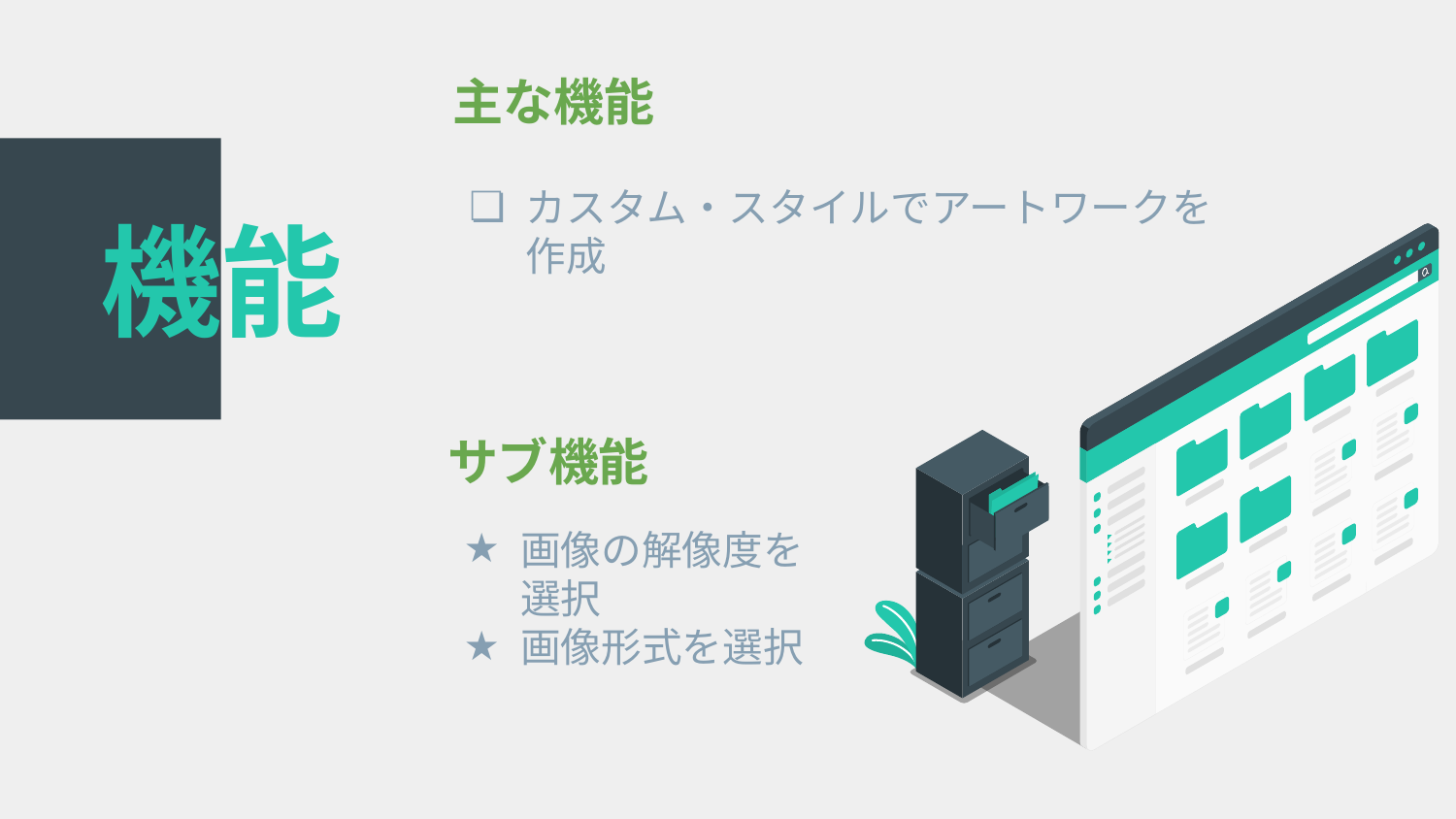

主な機能
カスタム・スタイルでアートワークを作成
# 機能

サブ機能
画像の解像度を選択
画像形式を選択